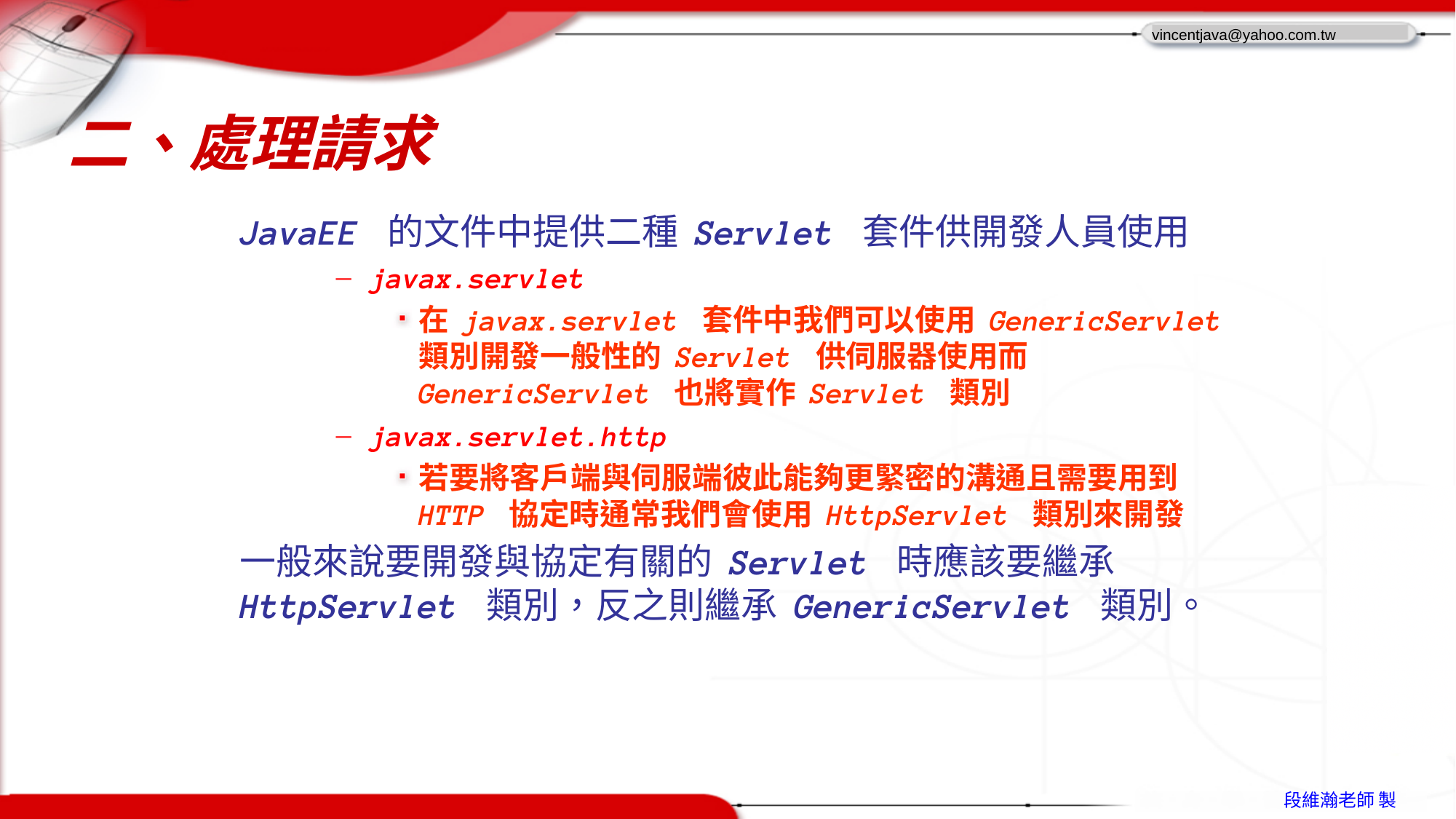

# 二、處理請求
JavaEE 的文件中提供二種 Servlet 套件供開發人員使用
javax.servlet
在 javax.servlet 套件中我們可以使用 GenericServlet 類別開發一般性的 Servlet 供伺服器使用而 GenericServlet 也將實作 Servlet 類別
javax.servlet.http
若要將客戶端與伺服端彼此能夠更緊密的溝通且需要用到 HTTP 協定時通常我們會使用 HttpServlet 類別來開發
一般來說要開發與協定有關的 Servlet 時應該要繼承 HttpServlet 類別，反之則繼承 GenericServlet 類別。